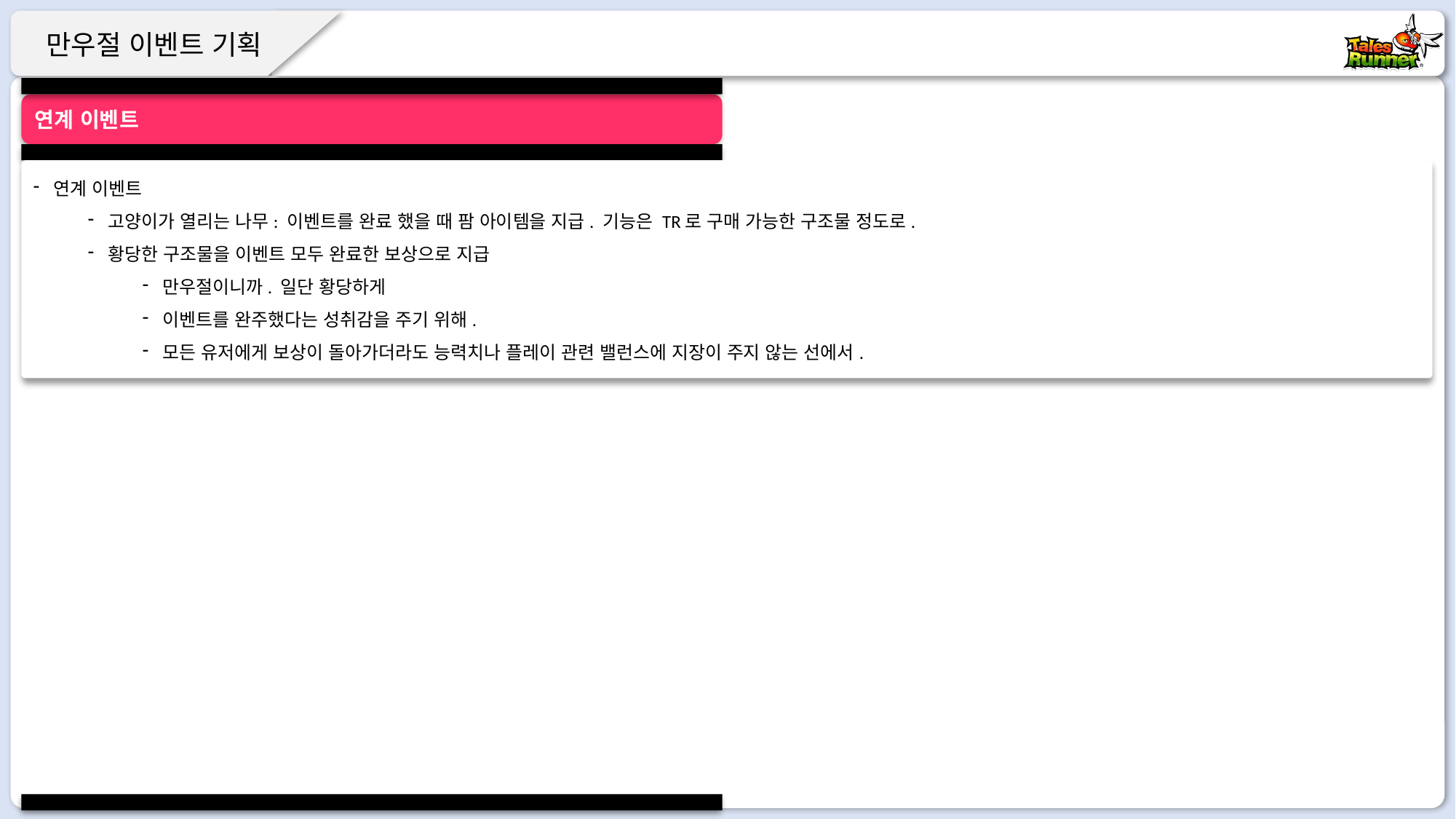

연계 이벤트

연계 이벤트
고양이가 열리는 나무: 이벤트를 완료 했을 때 팜 아이템을 지급. 기능은 TR로 구매 가능한 구조물 정도로.
황당한 구조물을 이벤트 모두 완료한 보상으로 지급
만우절이니까. 일단 황당하게
이벤트를 완주했다는 성취감을 주기 위해.
모든 유저에게 보상이 돌아가더라도 능력치나 플레이 관련 밸런스에 지장이 주지 않는 선에서.